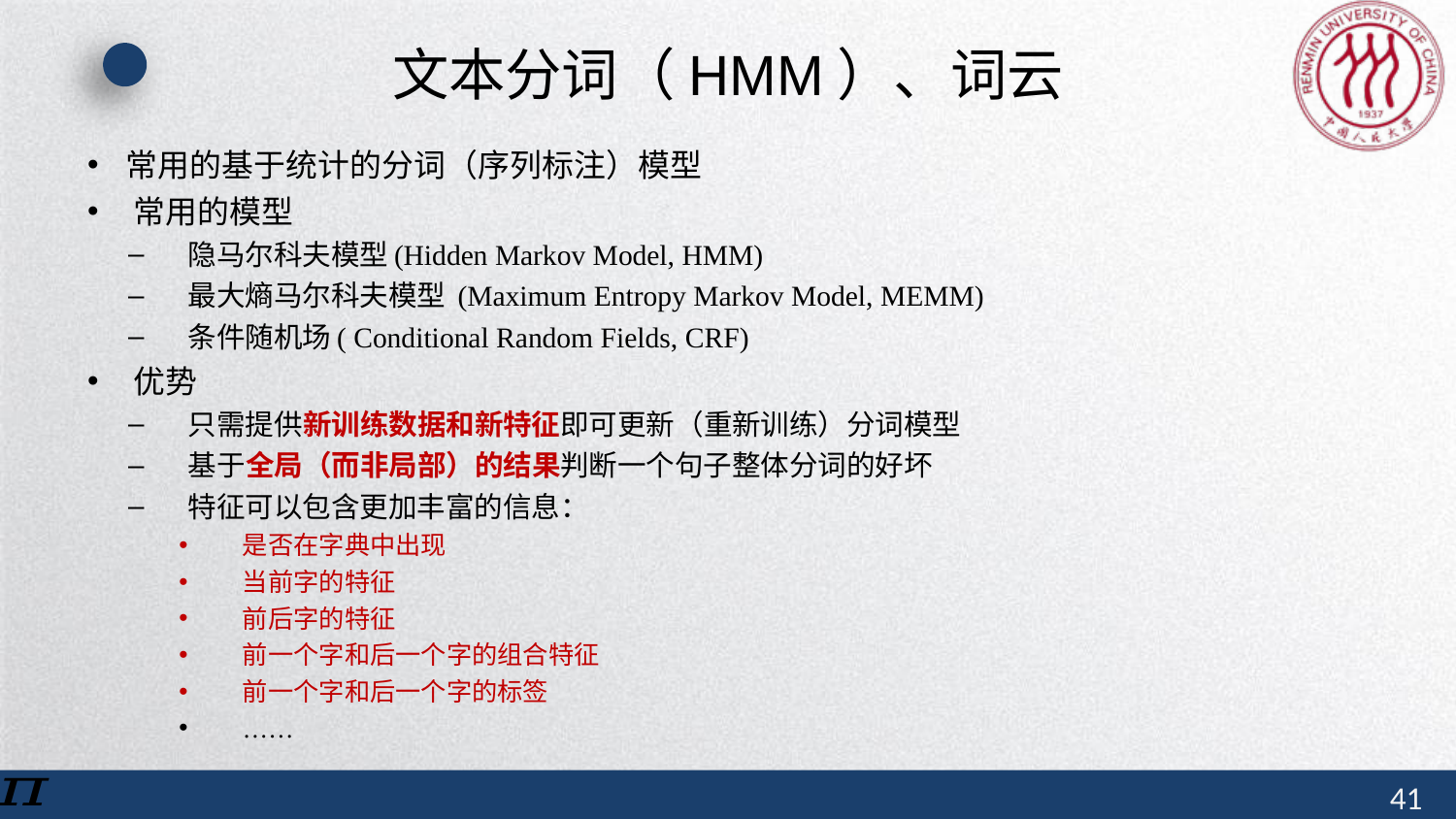

# 文本分词（HMM）、词云
常用的基于统计的分词（序列标注）模型
常用的模型
隐马尔科夫模型(Hidden Markov Model, HMM)
最大熵马尔科夫模型 (Maximum Entropy Markov Model, MEMM)
条件随机场( Conditional Random Fields, CRF)
优势
只需提供新训练数据和新特征即可更新（重新训练）分词模型
基于全局（而非局部）的结果判断一个句子整体分词的好坏
特征可以包含更加丰富的信息：
是否在字典中出现
当前字的特征
前后字的特征
前一个字和后一个字的组合特征
前一个字和后一个字的标签
……